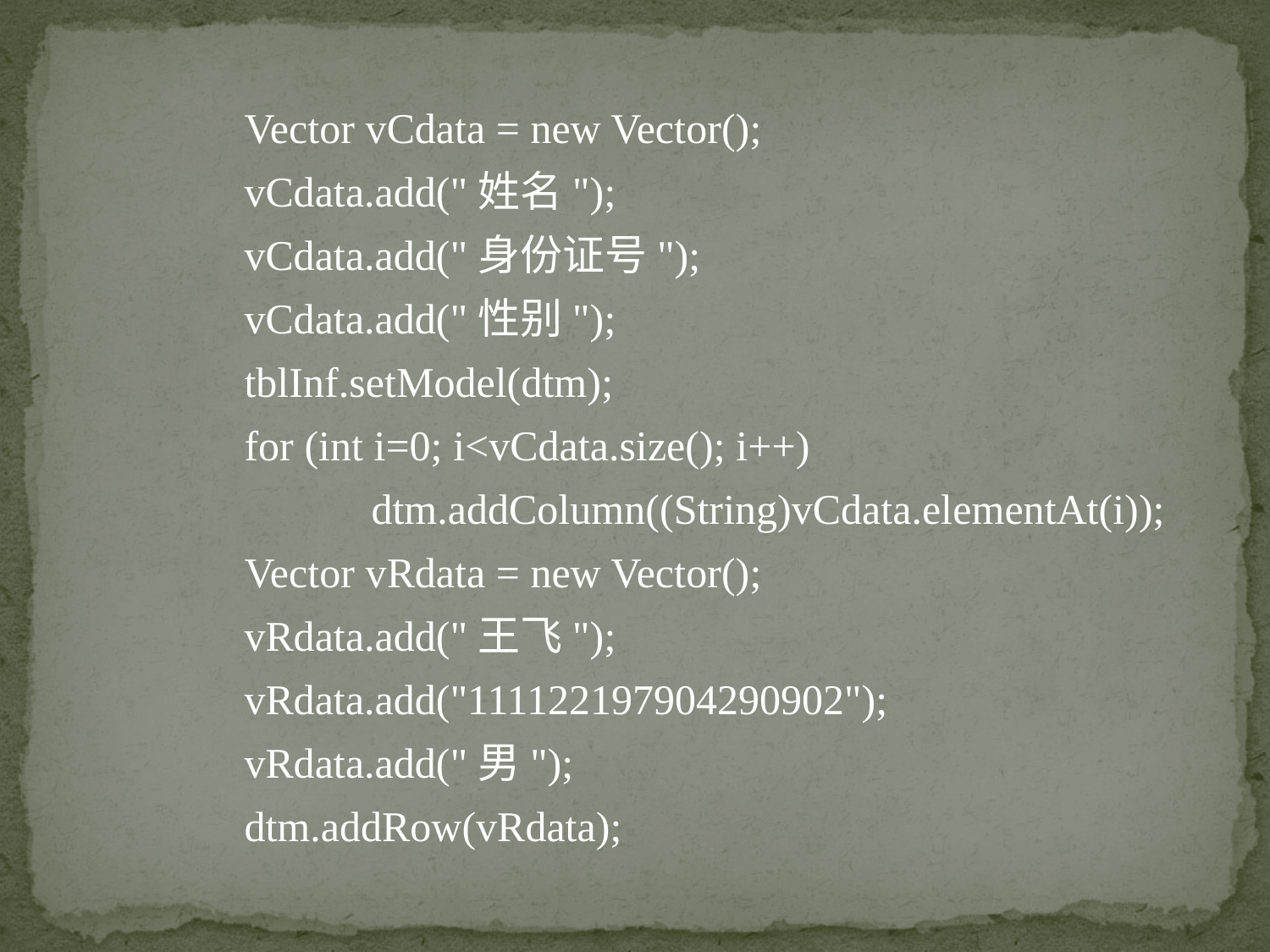

Vector vCdata = new Vector();
	vCdata.add("姓名");
	vCdata.add("身份证号");
	vCdata.add("性别");
	tblInf.setModel(dtm);
	for (int i=0; i<vCdata.size(); i++)
		dtm.addColumn((String)vCdata.elementAt(i));
	Vector vRdata = new Vector();
	vRdata.add("王飞");
	vRdata.add("111122197904290902");
	vRdata.add("男");
	dtm.addRow(vRdata);